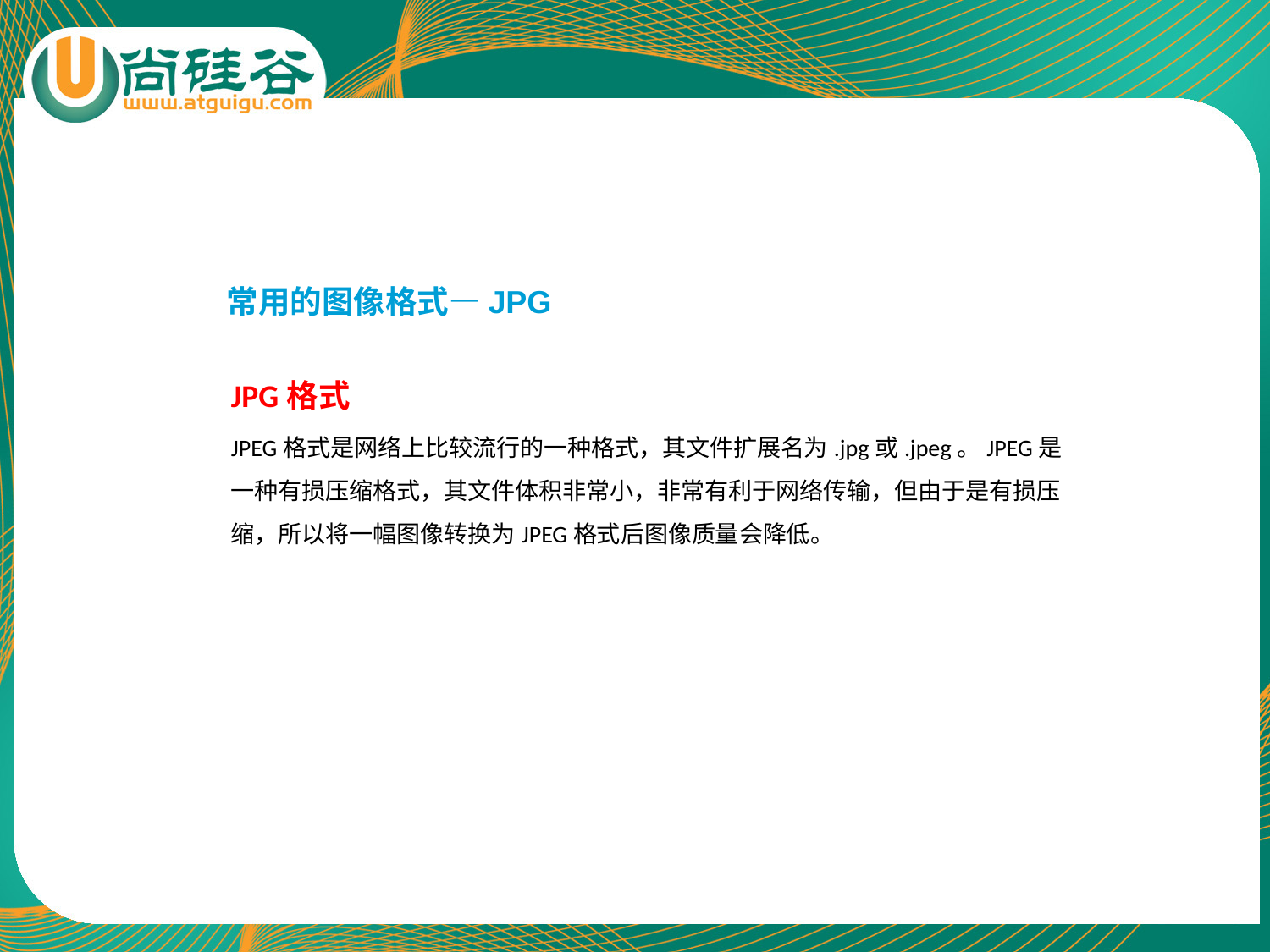

常用的图像格式—JPG
# JPG格式
JPEG格式是网络上比较流行的一种格式，其文件扩展名为.jpg或.jpeg。JPEG是一种有损压缩格式，其文件体积非常小，非常有利于网络传输，但由于是有损压缩，所以将一幅图像转换为JPEG格式后图像质量会降低。